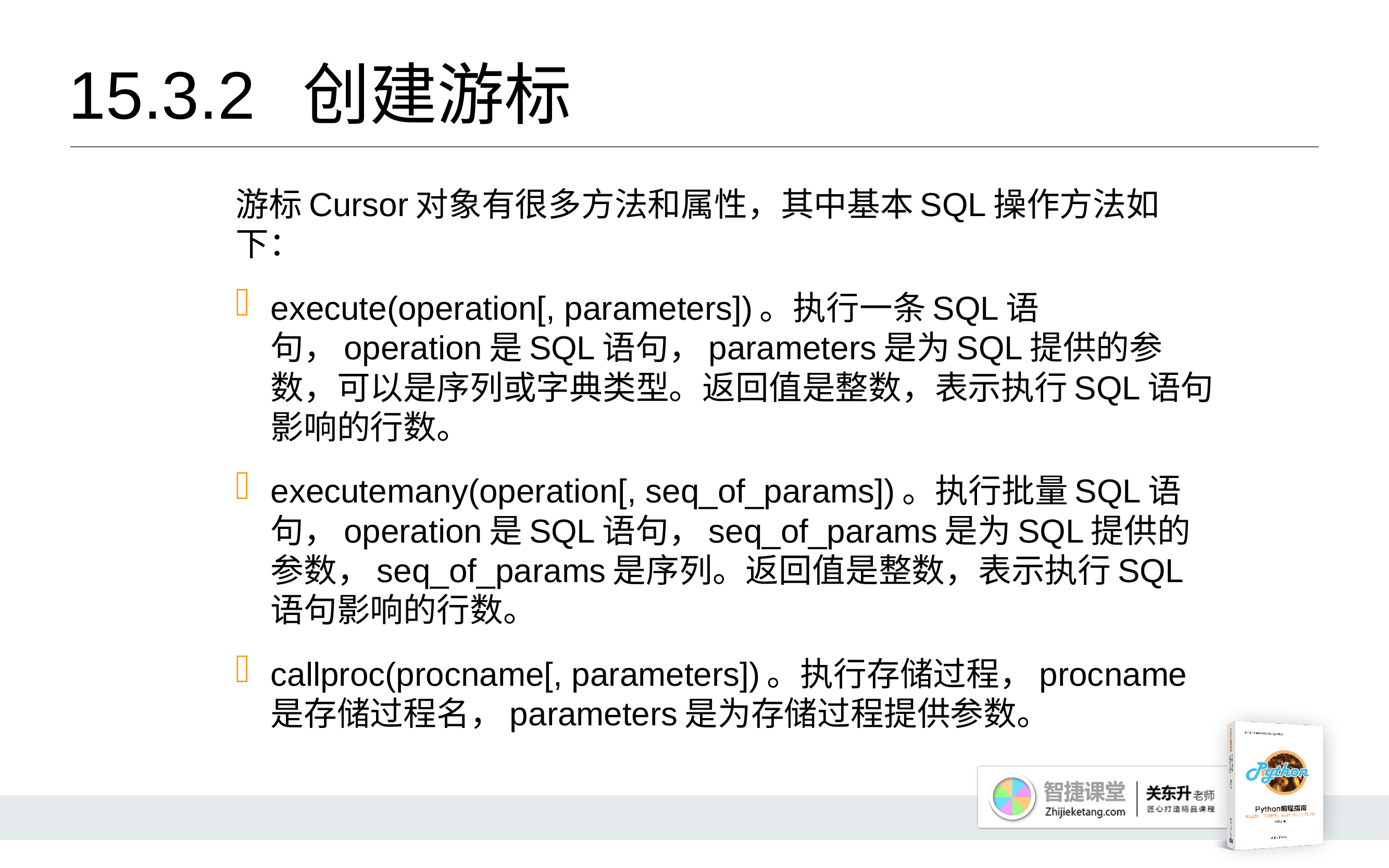

# 15.3.2 	创建游标
游标Cursor对象有很多方法和属性，其中基本SQL操作方法如下：
	execute(operation[, parameters])。执行一条SQL语句，operation是SQL语句，parameters是为SQL提供的参数，可以是序列或字典类型。返回值是整数，表示执行SQL语句影响的行数。
	executemany(operation[, seq_of_params])。执行批量SQL语句，operation是SQL语句，seq_of_params是为SQL提供的参数，seq_of_params是序列。返回值是整数，表示执行SQL语句影响的行数。
	callproc(procname[, parameters])。执行存储过程，procname是存储过程名，parameters是为存储过程提供参数。